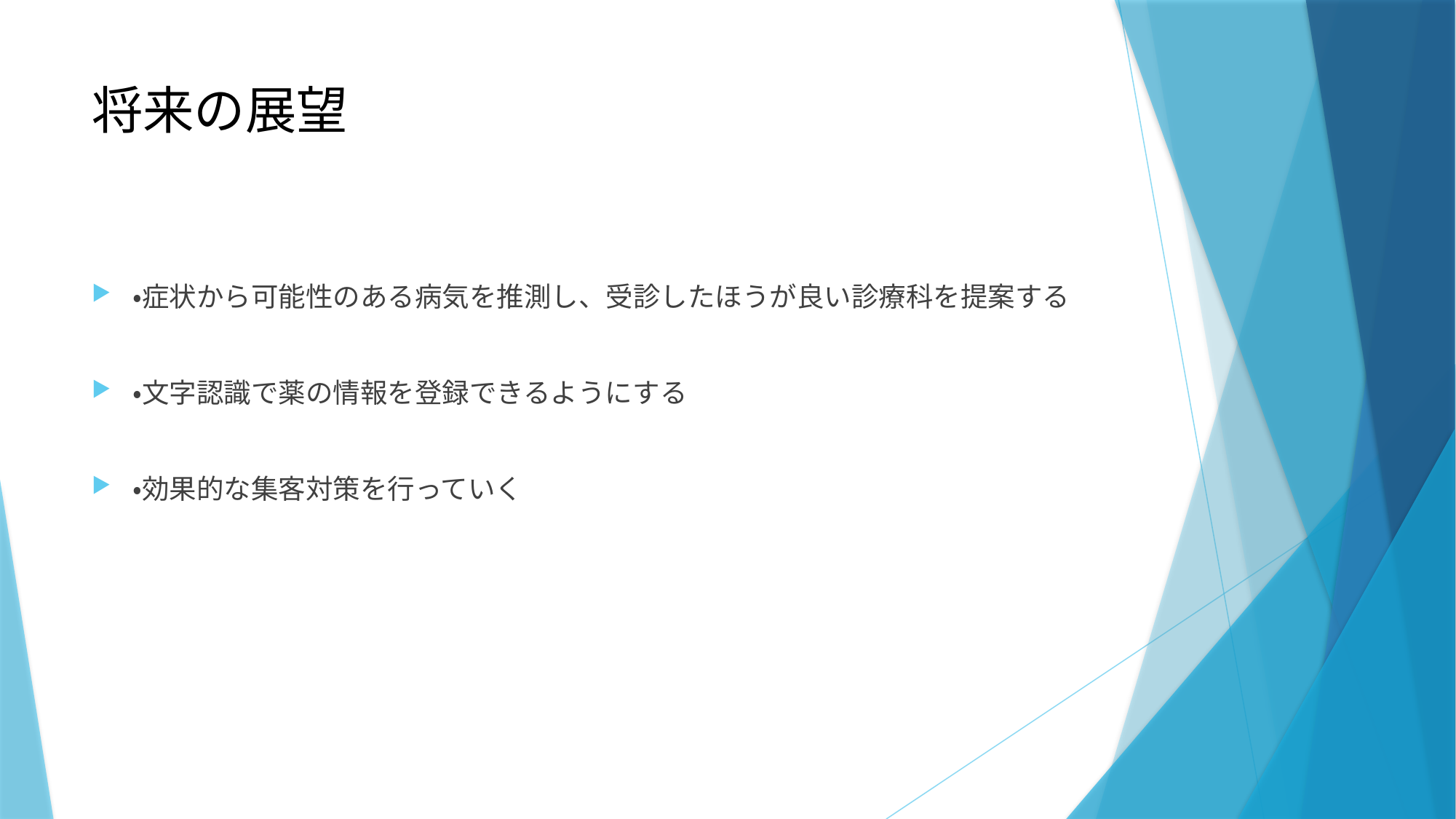

# 将来の展望
・症状から可能性のある病気を推測し、受診したほうが良い診療科を提案する

・文字認識で薬の情報を登録できるようにする

・効果的な集客対策を行っていく